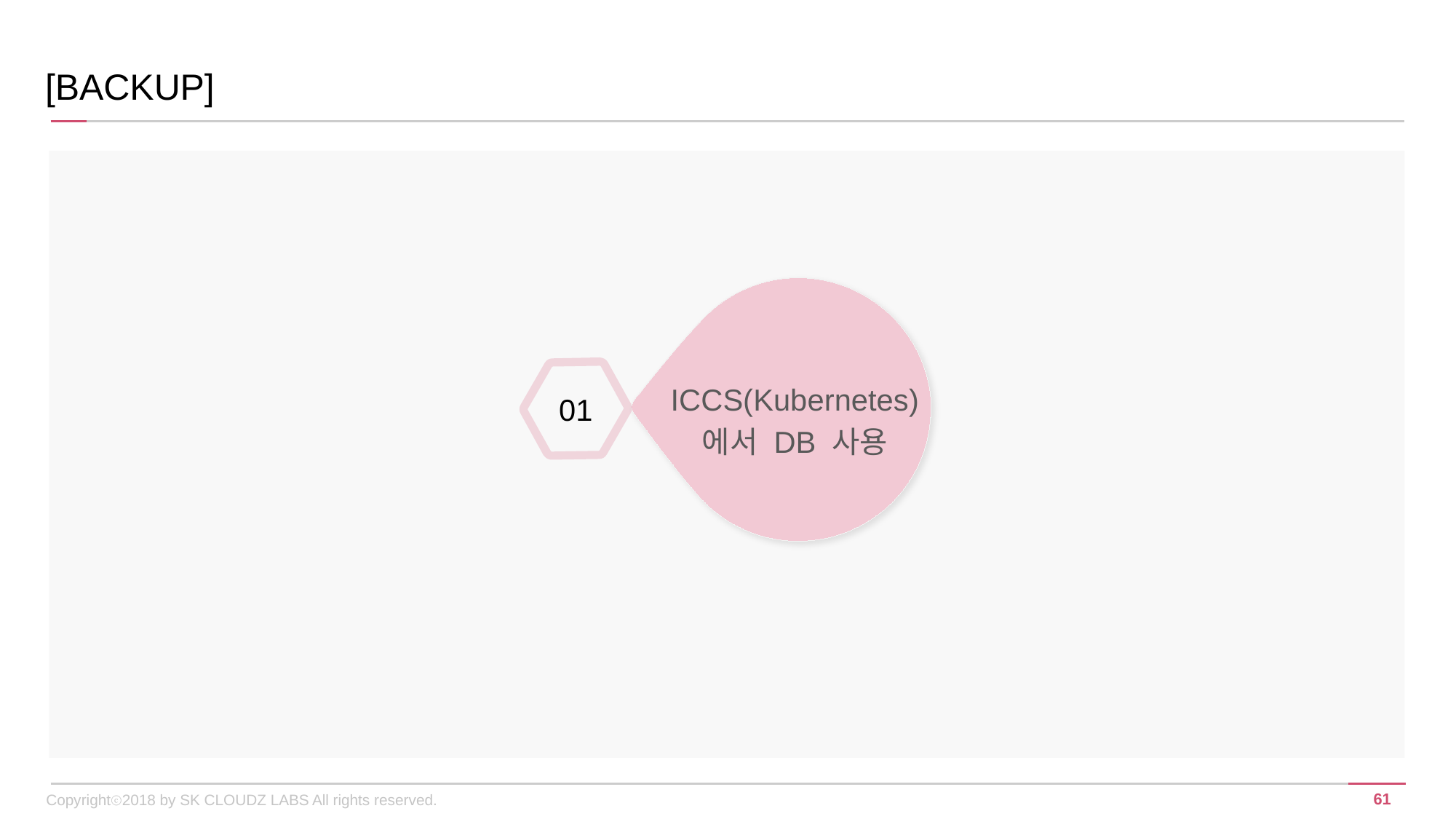

[BACKUP]

ICCS(Kubernetes) 에서 DB 사용
01
Copyrightⓒ2018 by SK CLOUDZ LABS All rights reserved.